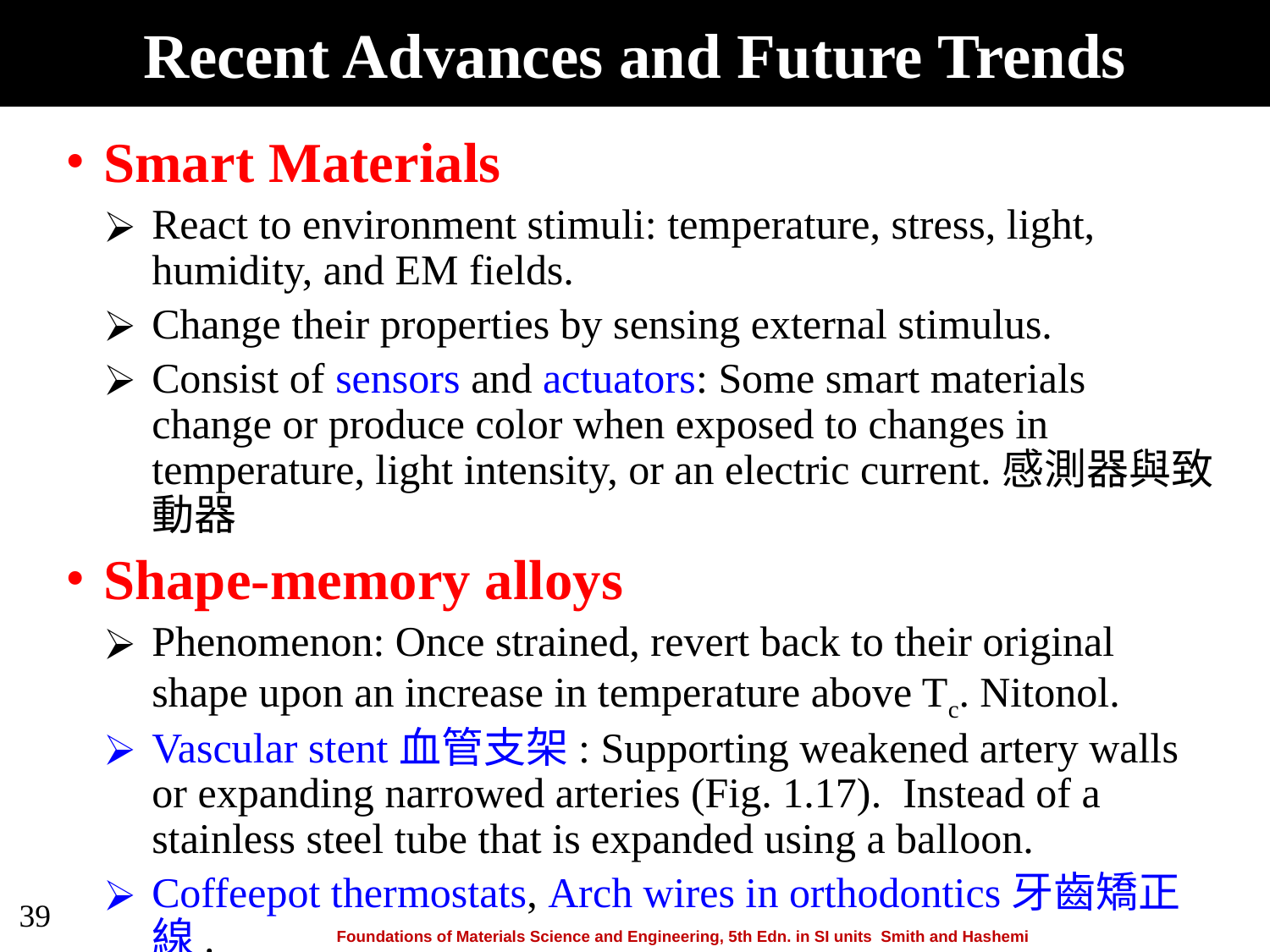

# Recent Advances and Future Trends
Smart Materials
React to environment stimuli: temperature, stress, light, humidity, and EM fields.
Change their properties by sensing external stimulus.
Consist of sensors and actuators: Some smart materials change or produce color when exposed to changes in temperature, light intensity, or an electric current.感測器與致動器
Shape-memory alloys
Phenomenon: Once strained, revert back to their original shape upon an increase in temperature above Tc. Nitonol.
Vascular stent血管支架: Supporting weakened artery walls or expanding narrowed arteries (Fig. 1.17).  Instead of a stainless steel tube that is expanded using a balloon.
Coffeepot thermostats, Arch wires in orthodontics牙齒矯正線.

39